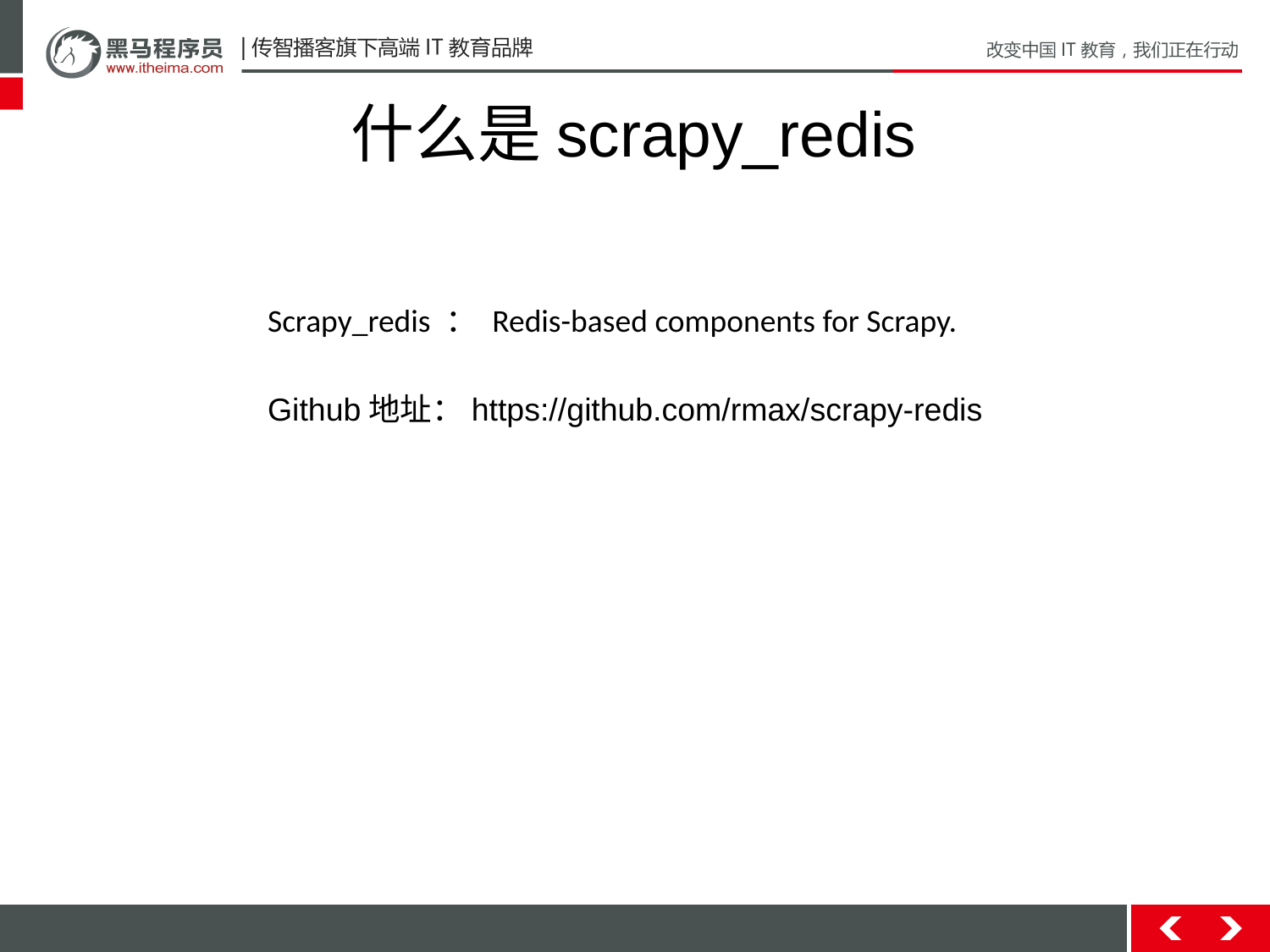

# 什么是scrapy_redis
Scrapy_redis ： Redis-based components for Scrapy.

Github地址：https://github.com/rmax/scrapy-redis